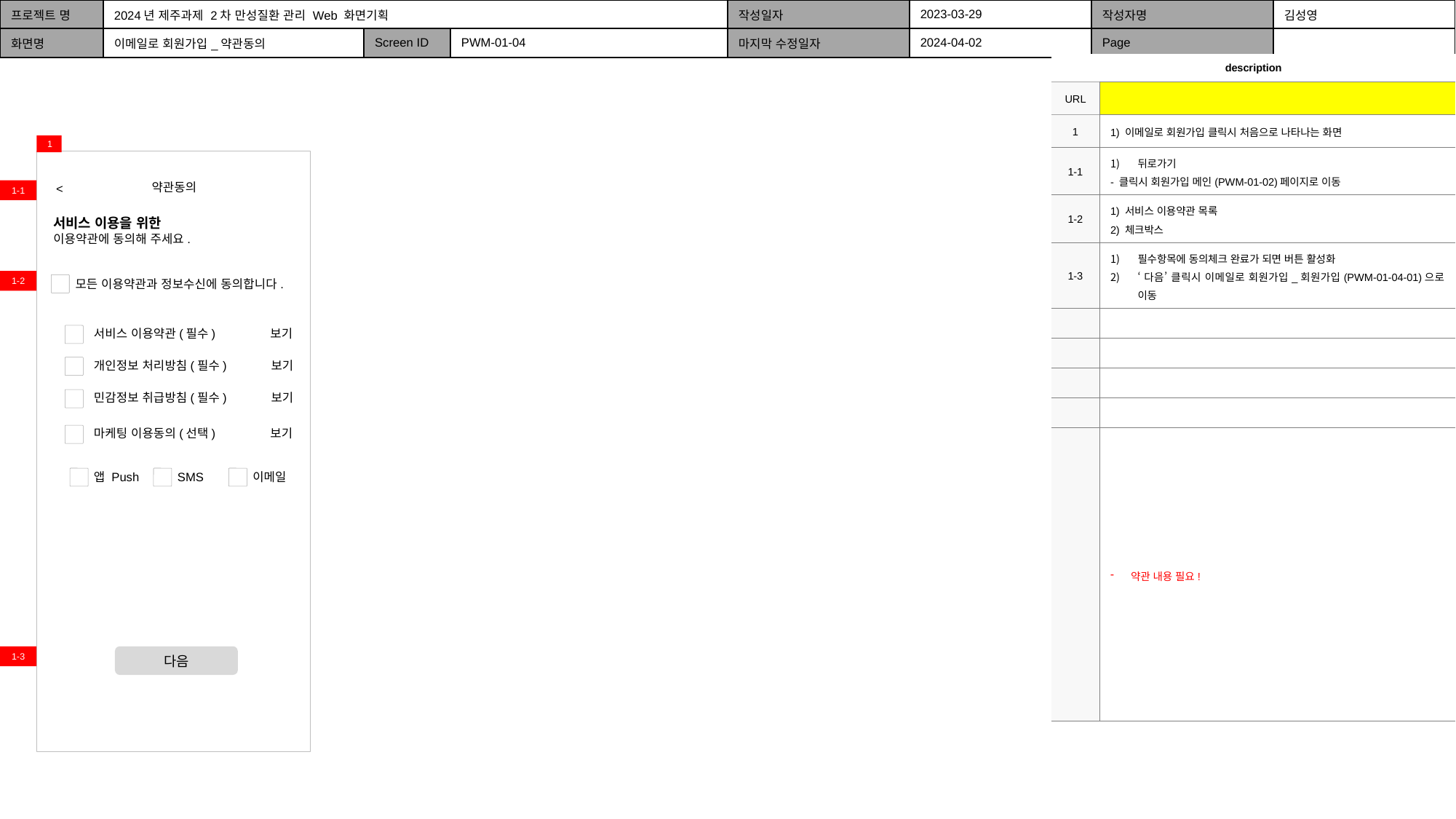

| 프로젝트 명 | 2024년 제주과제 2차 만성질환 관리 Web 화면기획 |  |  | 작성일자 | 2023-03-29 | 작성자명 | 김성영 |
| --- | --- | --- | --- | --- | --- | --- | --- |
| 화면명 | 이메일로 회원가입\_약관동의 | Screen ID | PWM-01-04 | 마지막 수정일자 | 2024-04-02 | Page |  |
| description |  |
| --- | --- |
| URL |  |
| 1 | 1) 이메일로 회원가입 클릭시 처음으로 나타나는 화면 |
| 1-1 | 뒤로가기 - 클릭시 회원가입 메인(PWM-01-02)페이지로 이동 |
| 1-2 | 1) 서비스 이용약관 목록 2) 체크박스 |
| 1-3 | 필수항목에 동의체크 완료가 되면 버튼 활성화 ‘다음’ 클릭시 이메일로 회원가입\_회원가입(PWM-01-04-01)으로 이동 |
|  |  |
|  |  |
|  |  |
|  |  |
|  | 약관 내용 필요! |
1

약관동의
<
1-1
서비스 이용을 위한
이용약관에 동의해 주세요.
1-2
모든 이용약관과 정보수신에 동의합니다.

서비스 이용약관(필수)               보기

개인정보 처리방침(필수)            보기

민감정보 취급방침(필수)            보기

마케팅 이용동의(선택)               보기

앱 Push
SMS
이메일

1-3
다음